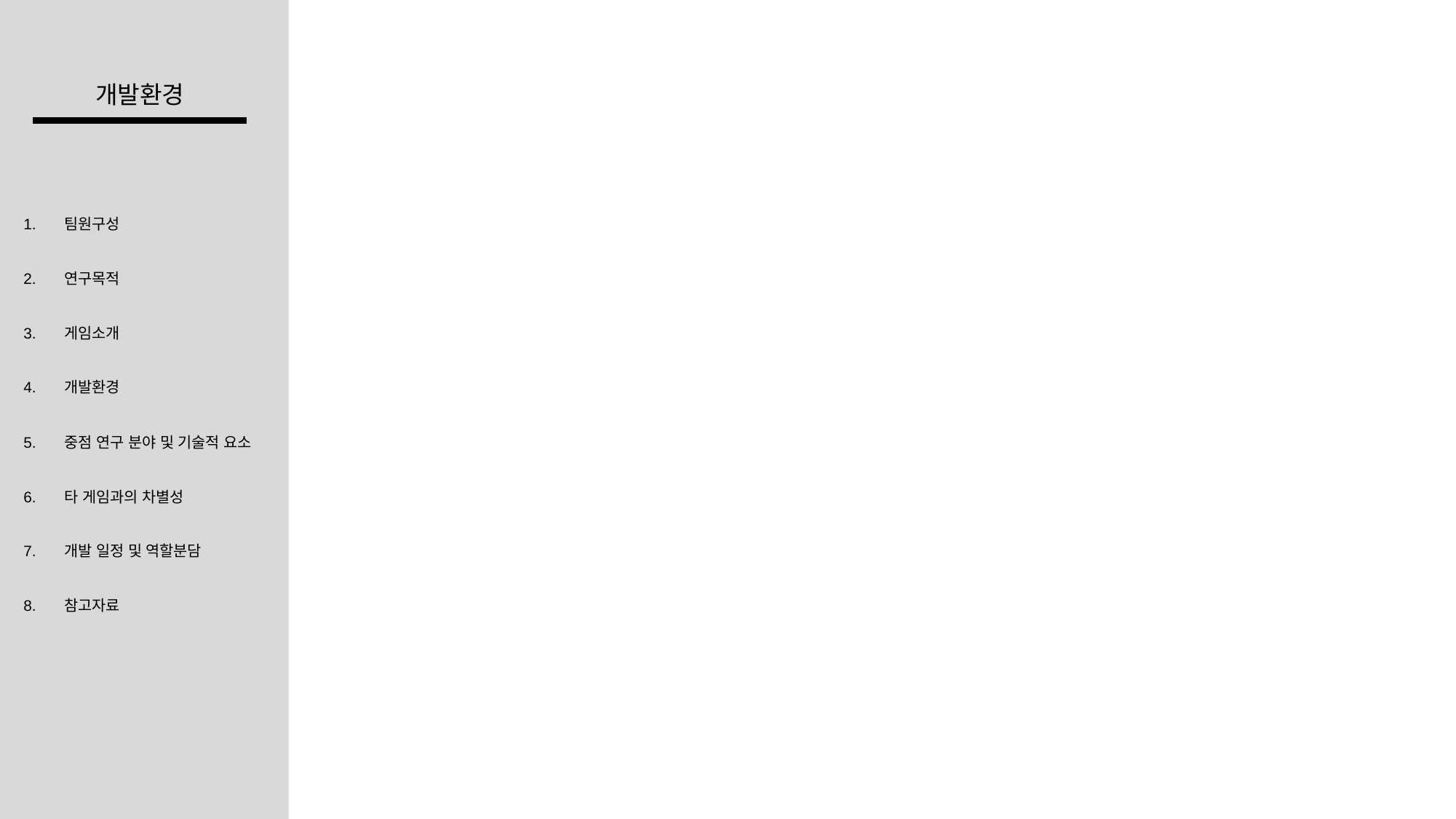

개발환경
팀원구성
연구목적
게임소개
개발환경
중점 연구 분야 및 기술적 요소
타 게임과의 차별성
개발 일정 및 역할분담
참고자료